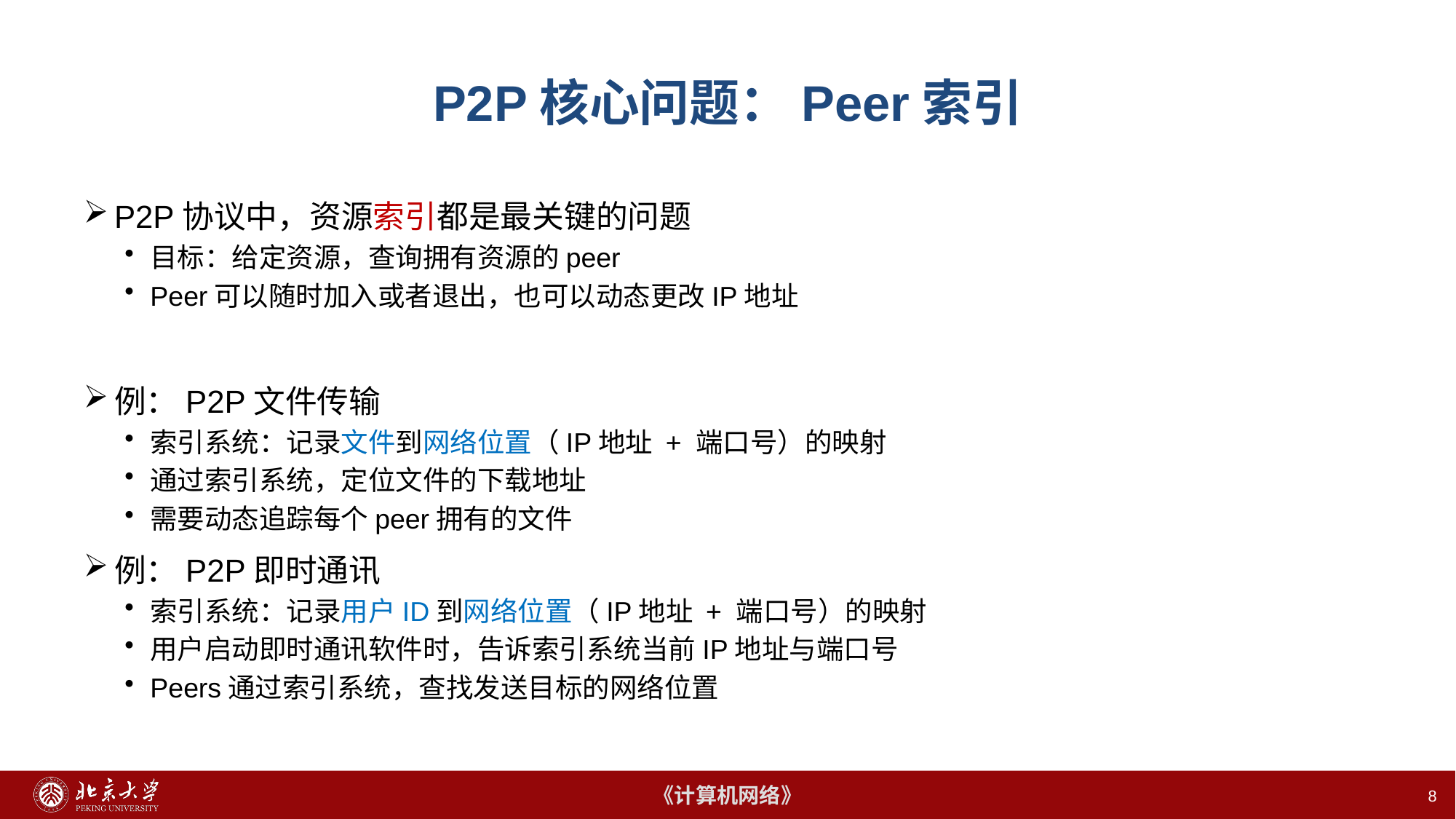

# P2P核心问题：Peer索引
P2P协议中，资源索引都是最关键的问题
目标：给定资源，查询拥有资源的peer
Peer可以随时加入或者退出，也可以动态更改IP地址

例：P2P文件传输
索引系统：记录文件到网络位置（IP地址 + 端口号）的映射
通过索引系统，定位文件的下载地址
需要动态追踪每个peer拥有的文件
例：P2P即时通讯
索引系统：记录用户ID到网络位置（IP地址 + 端口号）的映射
用户启动即时通讯软件时，告诉索引系统当前IP地址与端口号
Peers通过索引系统，查找发送目标的网络位置

8